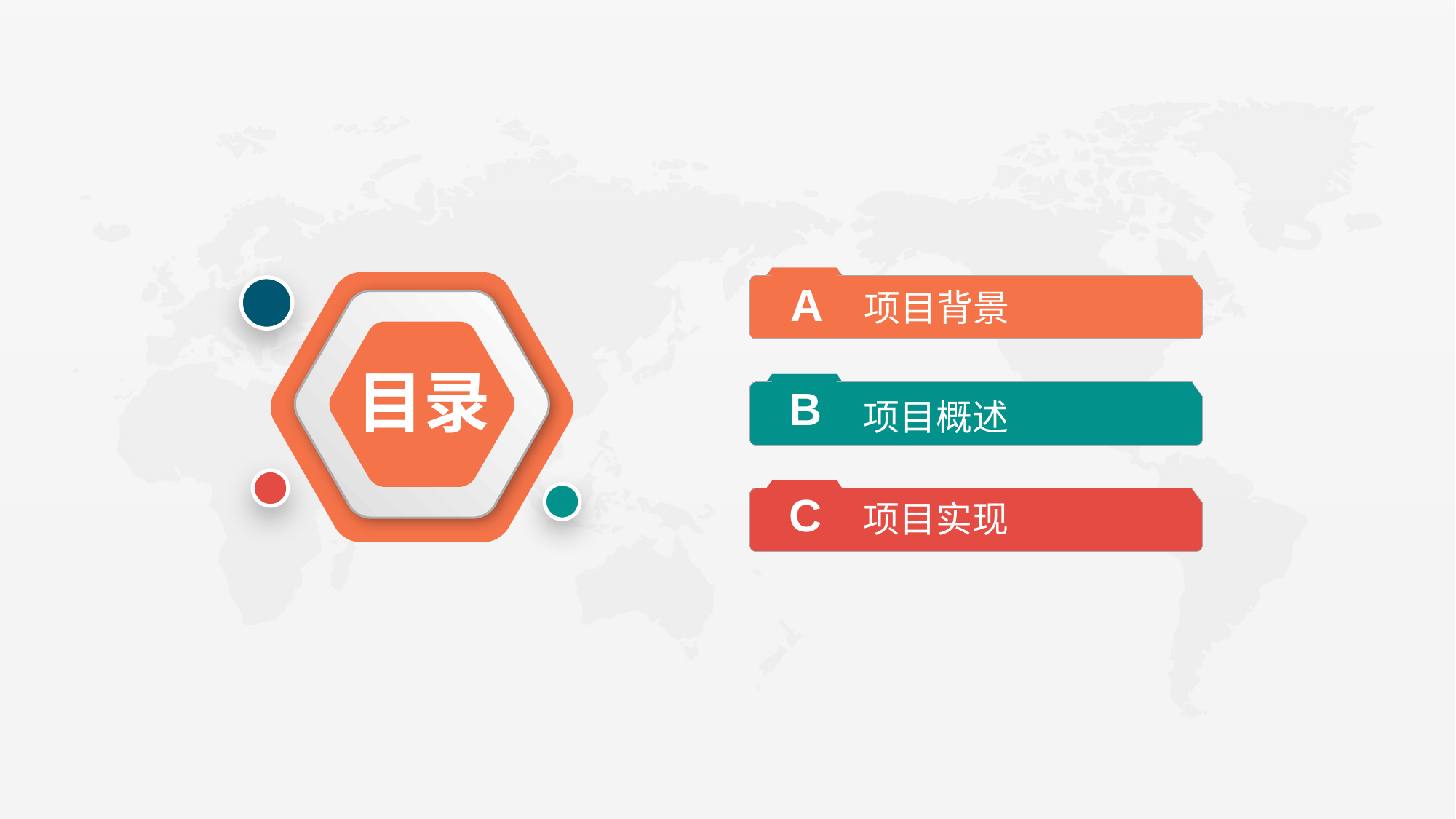

A

项目背景

B

项目概述

C

项目实现

目录